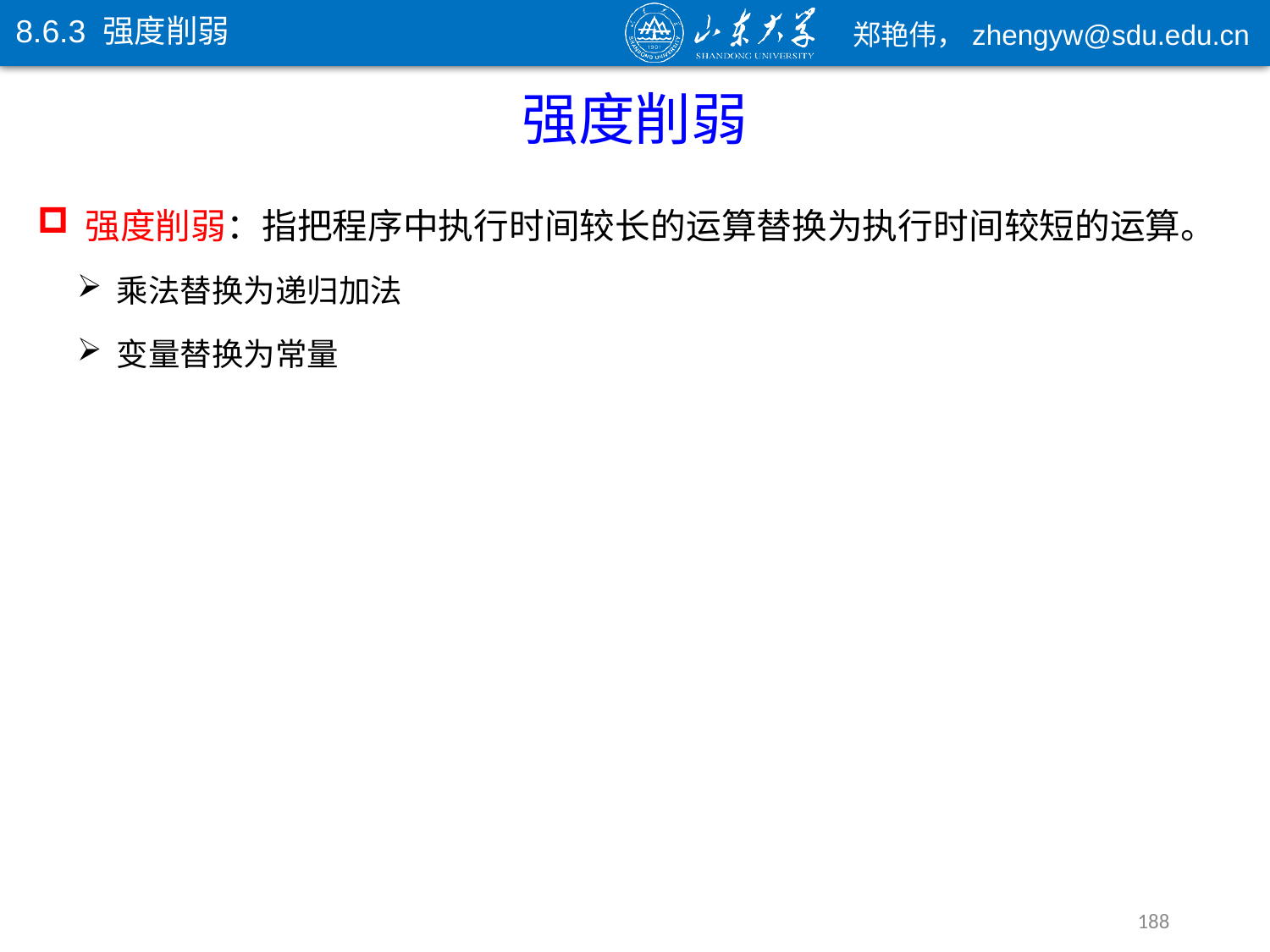

8.6.3 强度削弱
强度削弱
强度削弱：指把程序中执行时间较长的运算替换为执行时间较短的运算。
乘法替换为递归加法
变量替换为常量
188